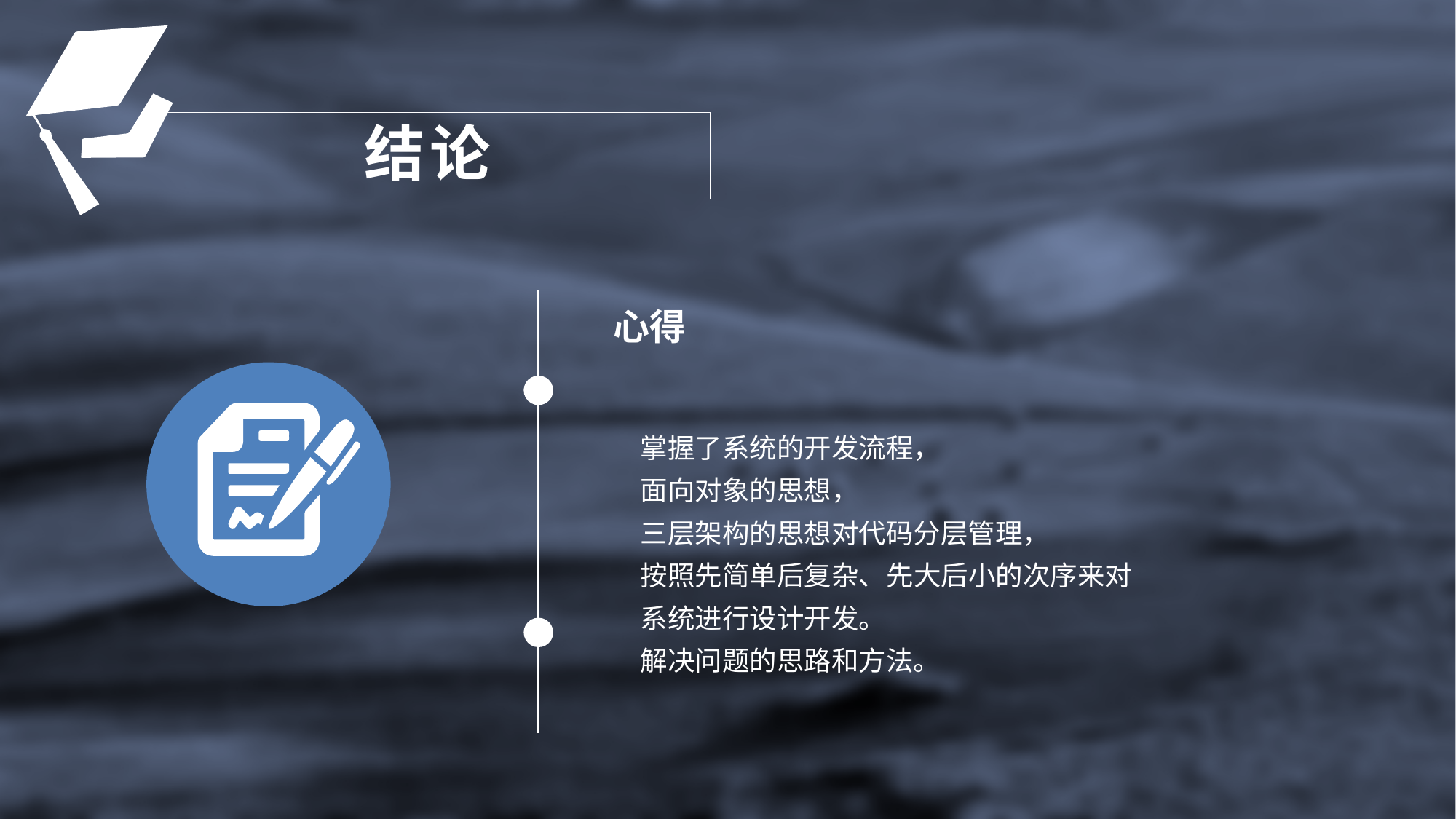

结论

心得

掌握了系统的开发流程，
面向对象的思想，
三层架构的思想对代码分层管理，
按照先简单后复杂、先大后小的次序来对系统进行设计开发。
解决问题的思路和方法。